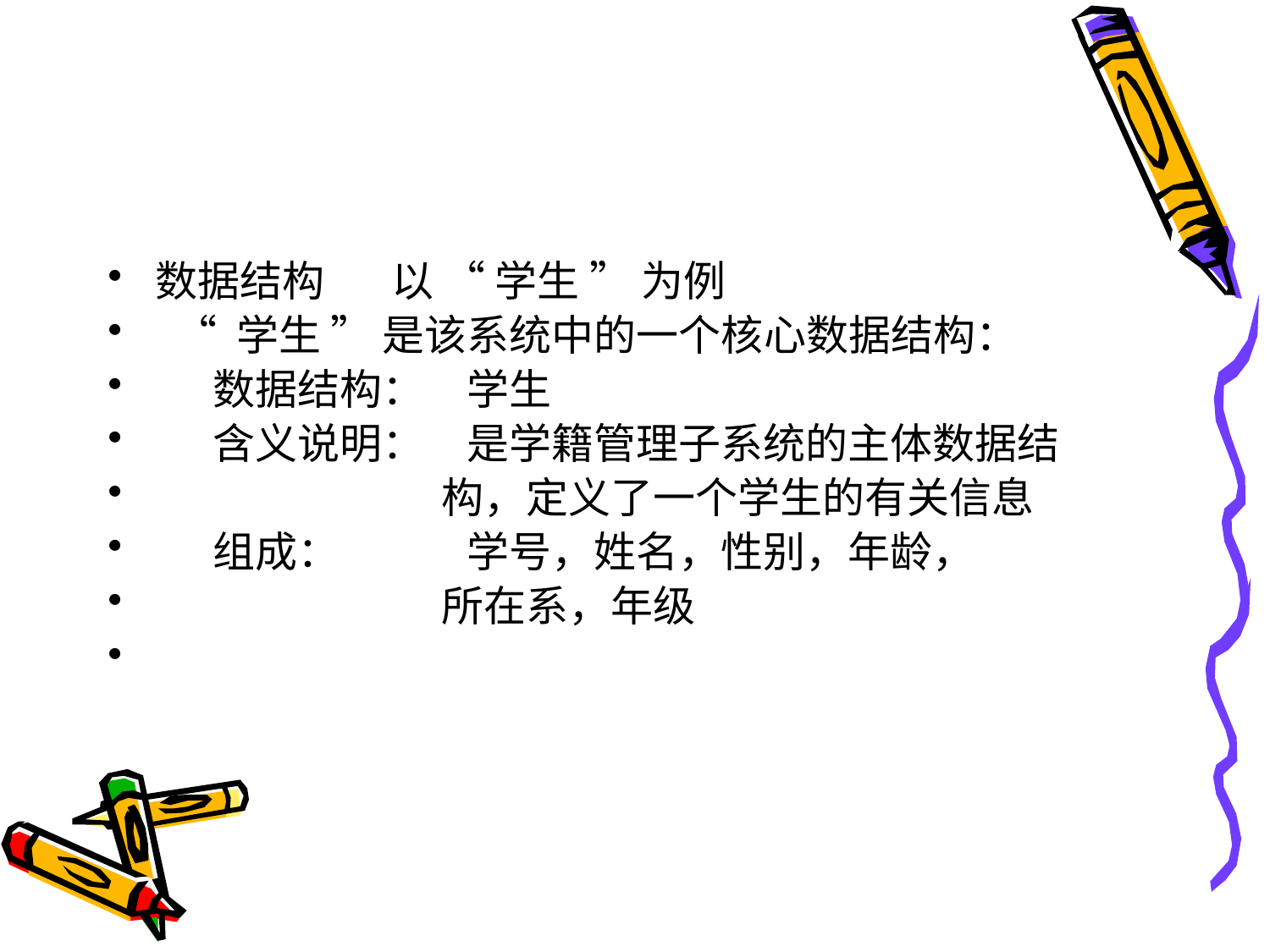

#
数据结构       以 “ 学生 ” 为例
  “ 学生 ” 是该系统中的一个核心数据结构：
     数据结构：　学生
     含义说明：　是学籍管理子系统的主体数据结
                             构，定义了一个学生的有关信息
     组成：　　　学号，姓名，性别，年龄，
                             所在系，年级